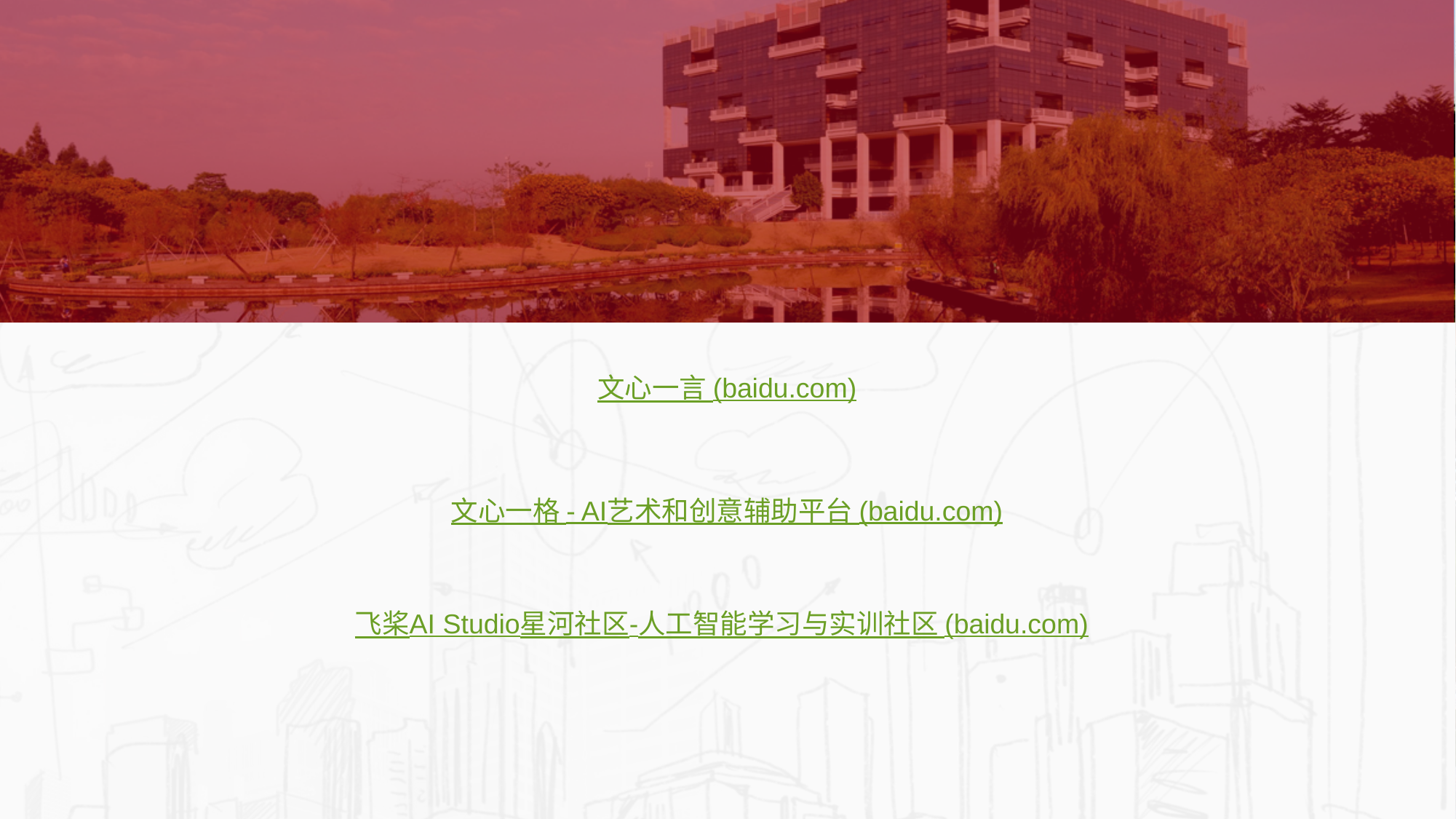

文心一言 (baidu.com)
文心一格 - AI艺术和创意辅助平台 (baidu.com)
飞桨AI Studio星河社区-人工智能学习与实训社区 (baidu.com)